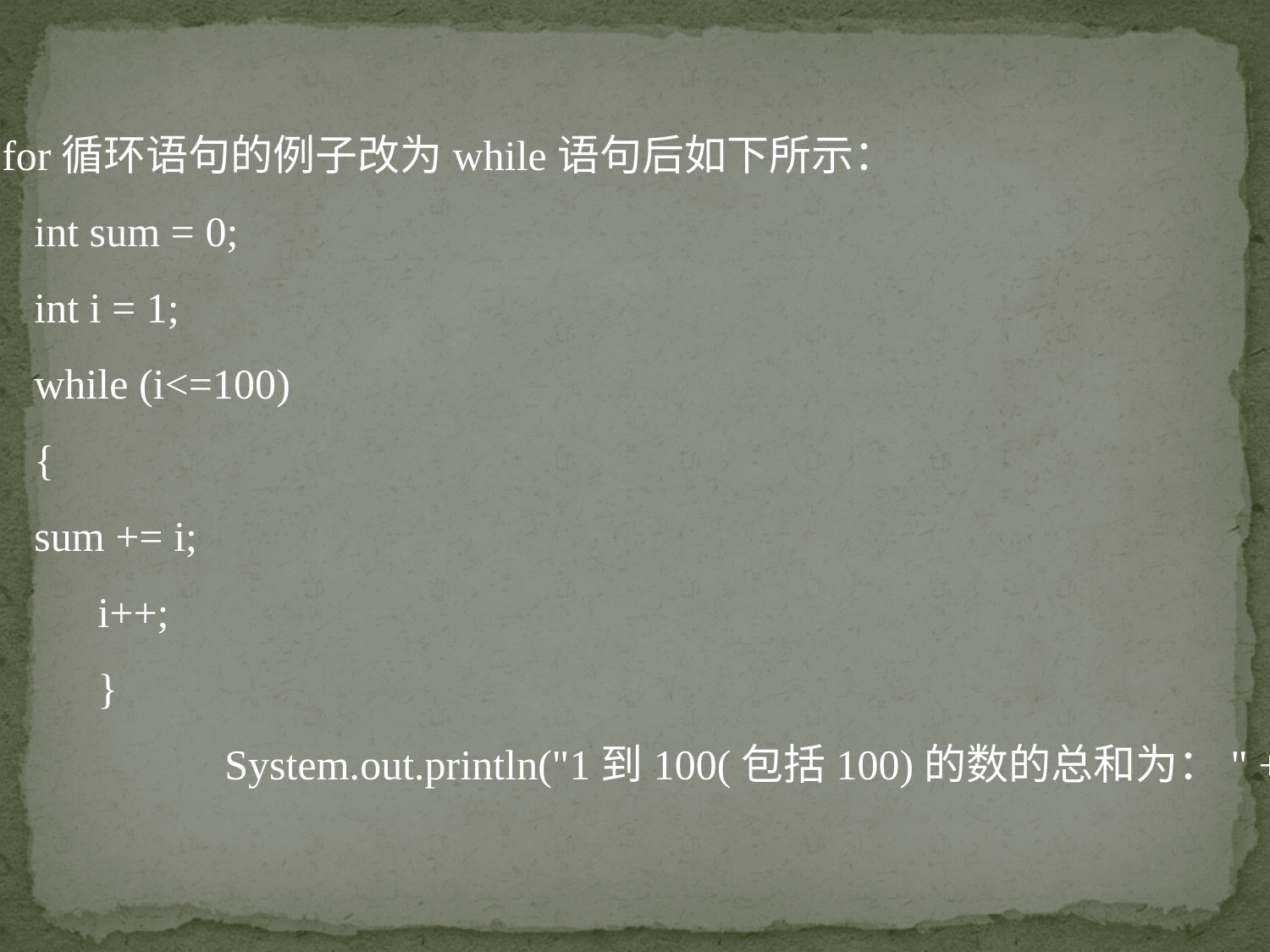

上面for循环语句的例子改为while语句后如下所示：
	int sum = 0;
	int i = 1;
	while (i<=100)
	{
	sum += i;
i++;
}
	System.out.println("1到100(包括100)的数的总和为：" + sum);